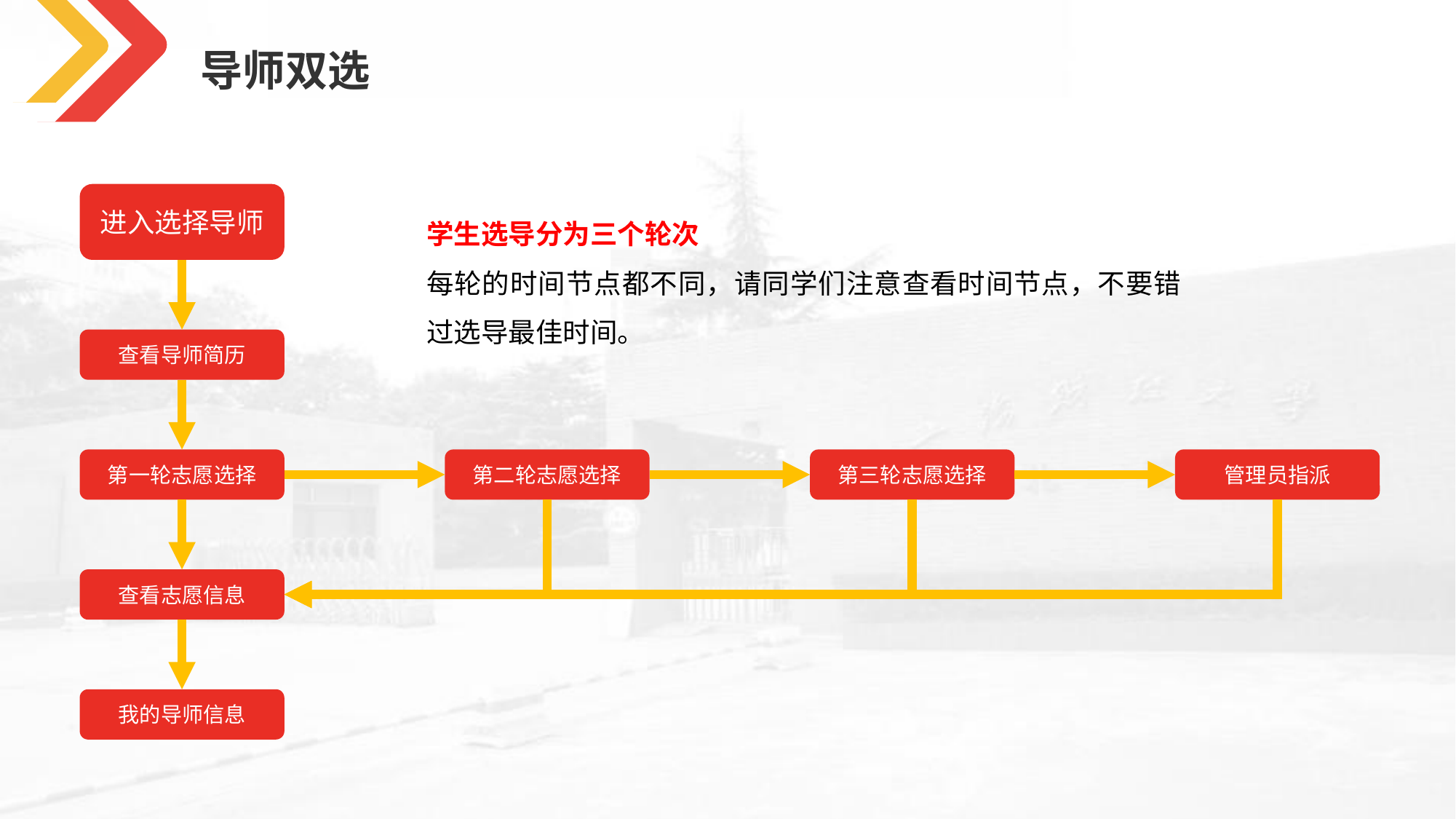

导师双选
进入选择导师
学生选导分为三个轮次
每轮的时间节点都不同，请同学们注意查看时间节点，不要错过选导最佳时间。
查看导师简历
第一轮志愿选择
第二轮志愿选择
第三轮志愿选择
管理员指派
查看志愿信息
我的导师信息